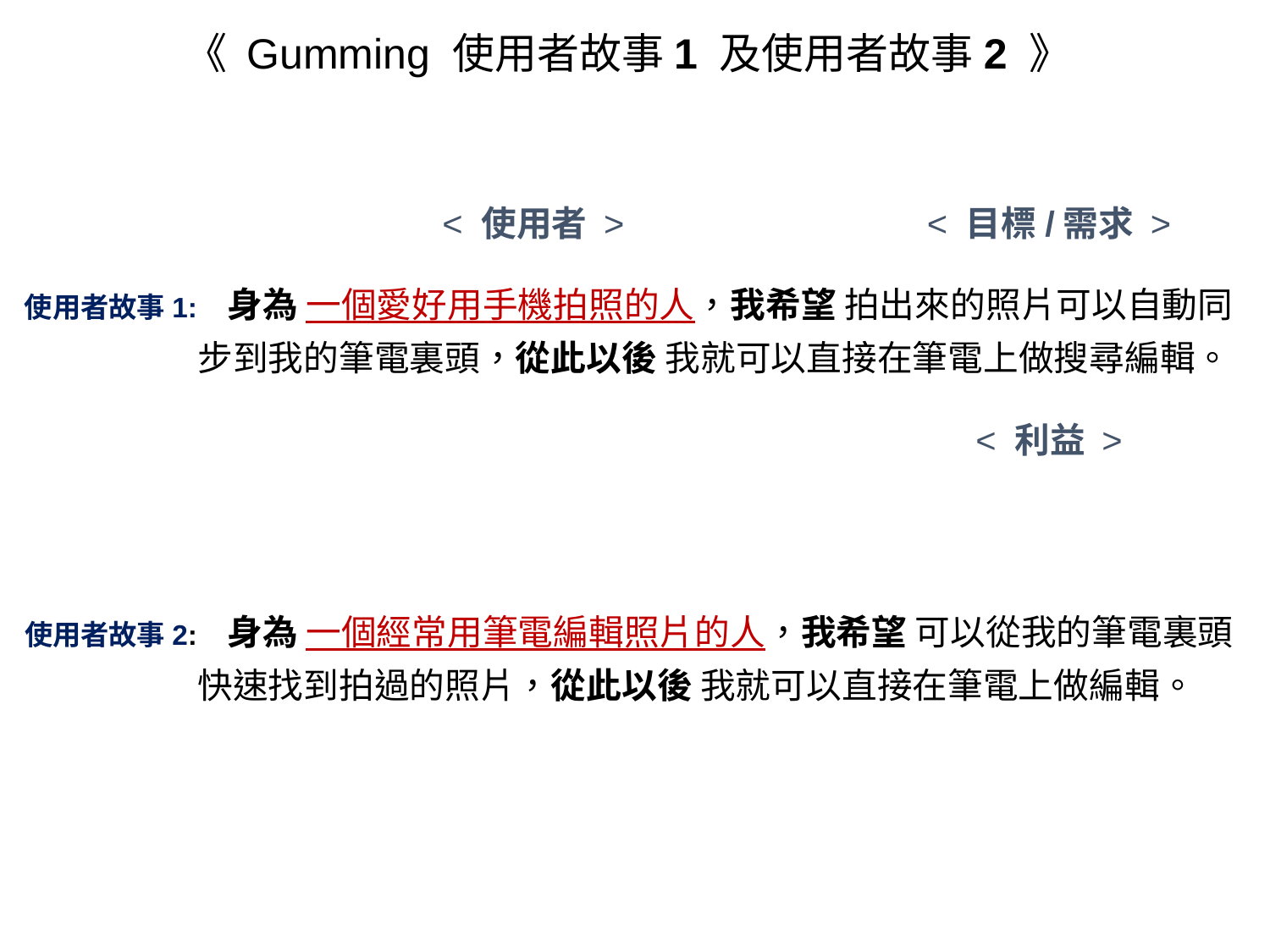

# 《 Gumming 使用者故事1 及使用者故事2 》
< 目標/需求 >
< 使用者 >
使用者故事1:   身為 一個愛好用手機拍照的人，我希望 拍出來的照片可以自動同
                     步到我的筆電裏頭，從此以後 我就可以直接在筆電上做搜尋編輯。

< 利益 >
使用者故事2:   身為 一個經常用筆電編輯照片的人，我希望 可以從我的筆電裏頭
                     快速找到拍過的照片，從此以後 我就可以直接在筆電上做編輯。